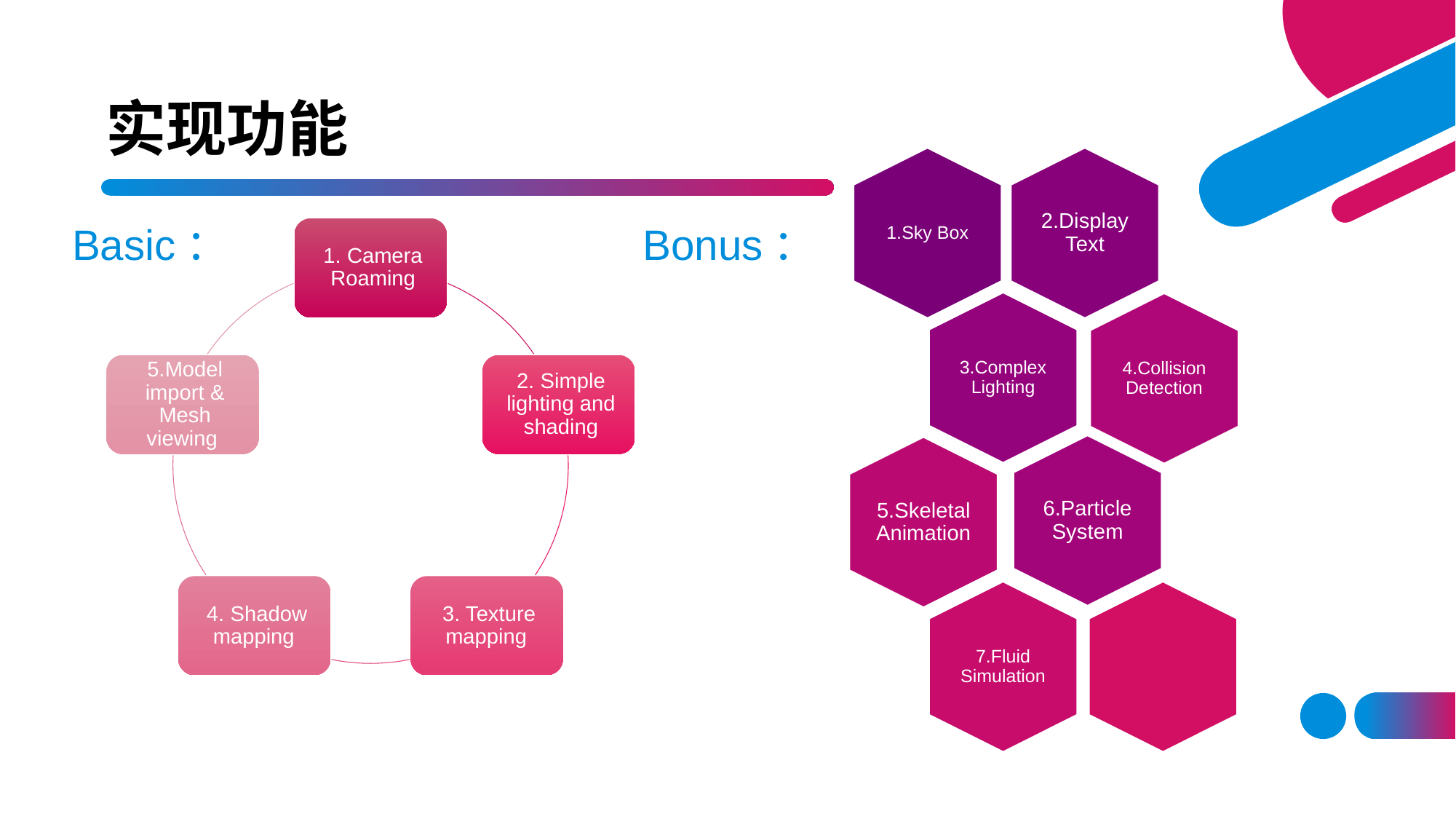

# 实现功能
1.Sky Box
2.Display Text
3.Complex Lighting
6.Particle System
4.Collision Detection
5.Skeletal Animation
7.Fluid Simulation

1. Camera Roaming
2. Simple lighting and shading
3. Texture mapping
4. Shadow mapping
5.Model import & Mesh viewing
Basic：

Bonus：